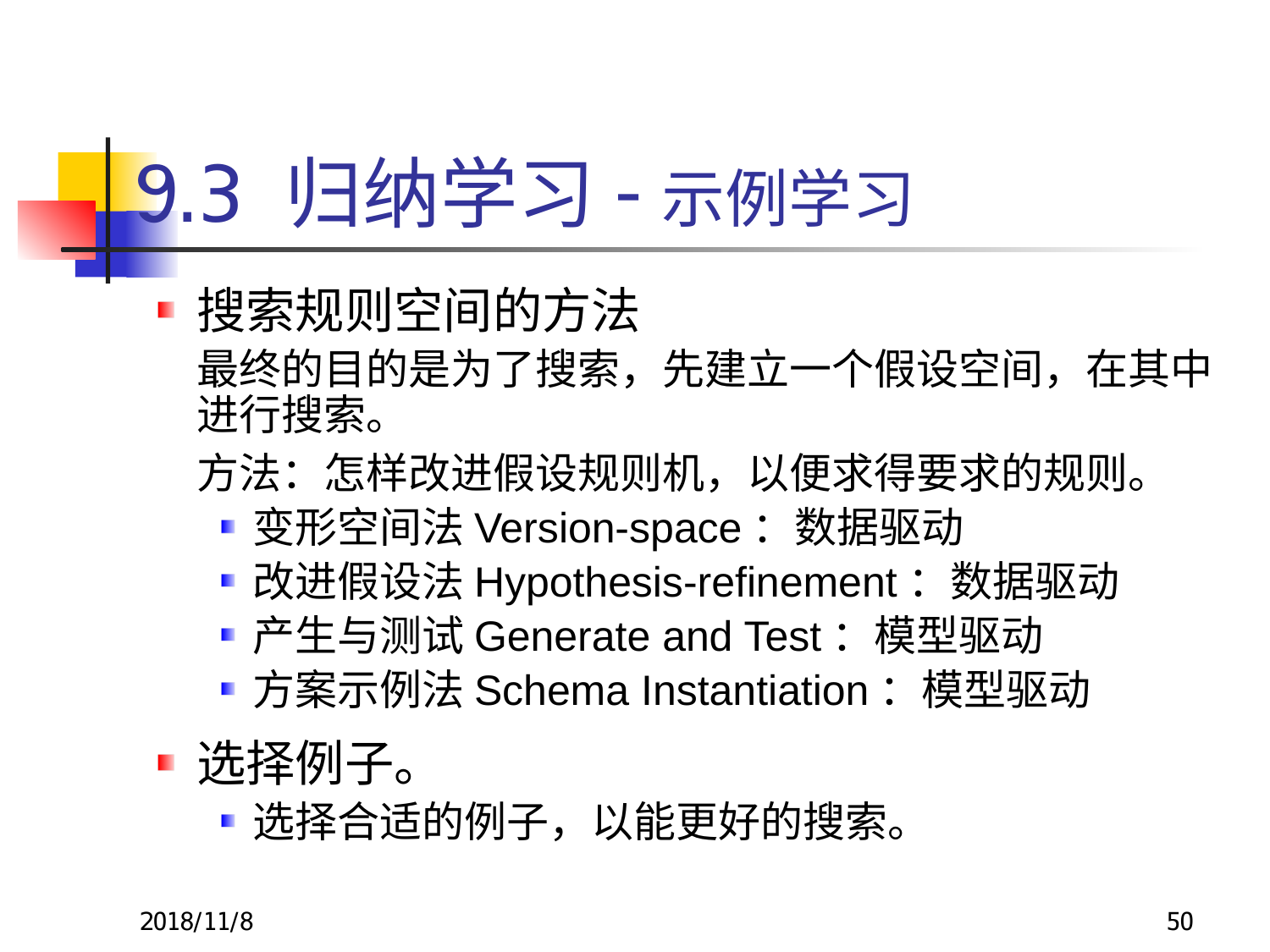

# 9.3 归纳学习-示例学习
搜索规则空间的方法
	最终的目的是为了搜索，先建立一个假设空间，在其中进行搜索。
	方法：怎样改进假设规则机，以便求得要求的规则。
变形空间法Version-space：数据驱动
改进假设法Hypothesis-refinement：数据驱动
产生与测试Generate and Test：模型驱动
方案示例法Schema Instantiation：模型驱动
选择例子。
选择合适的例子，以能更好的搜索。
2018/11/8
50